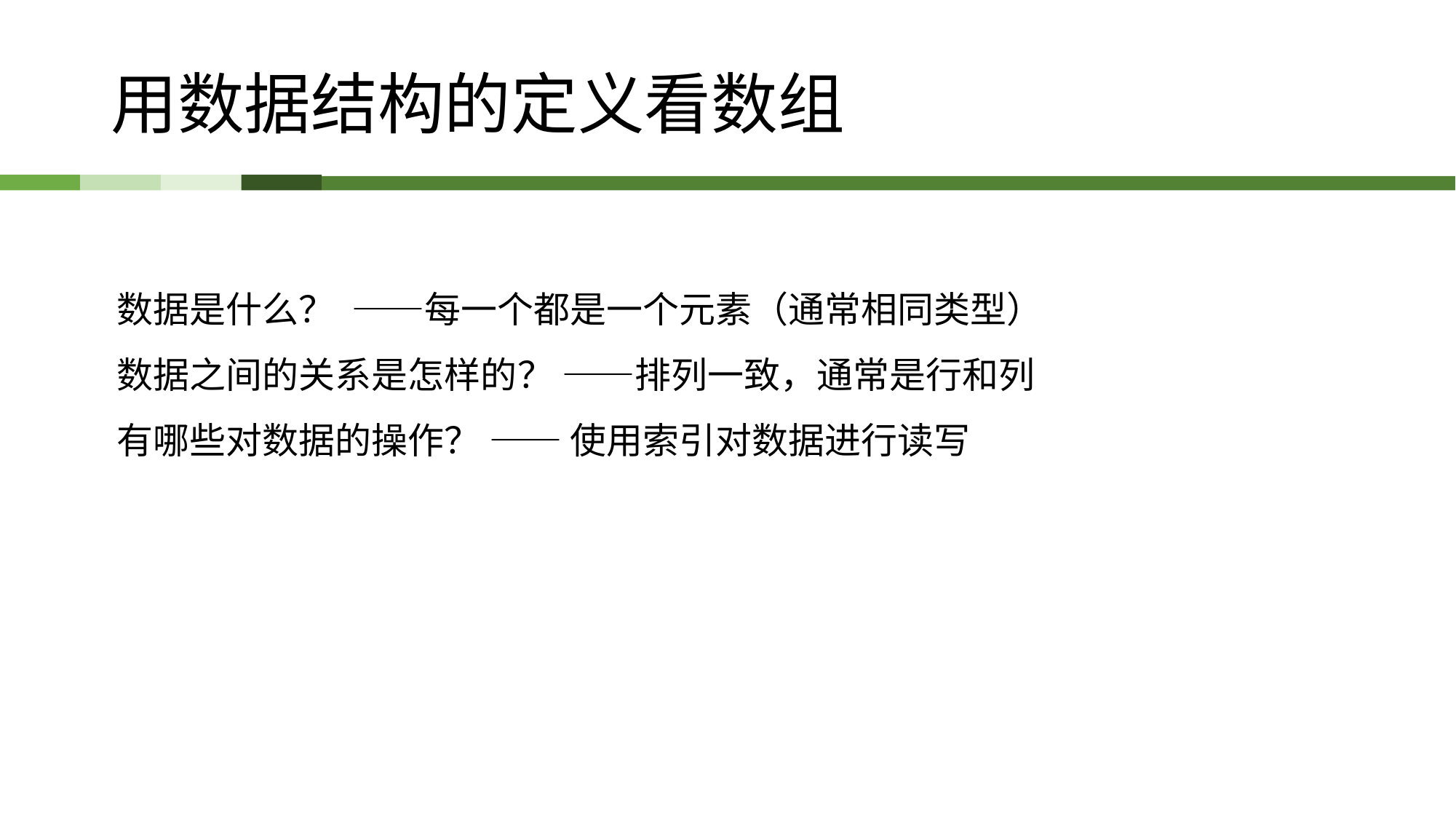

# 用数据结构的定义看数组
数据是什么？  ——每一个都是一个元素（通常相同类型）
数据之间的关系是怎样的？ ——排列一致，通常是行和列
有哪些对数据的操作？ —— 使用索引对数据进行读写